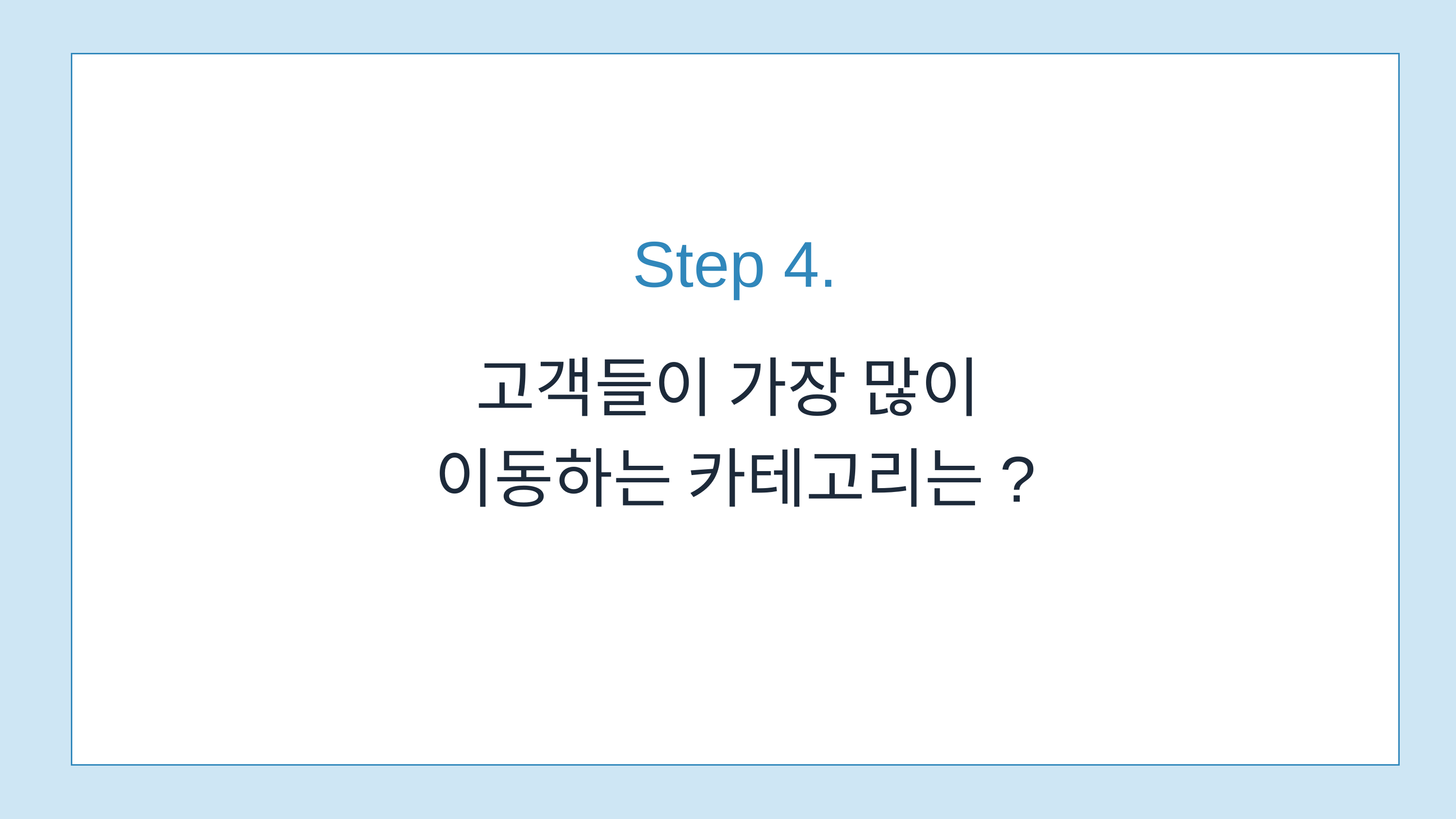

Step 4.
고객들이 가장 많이
이동하는 카테고리는?